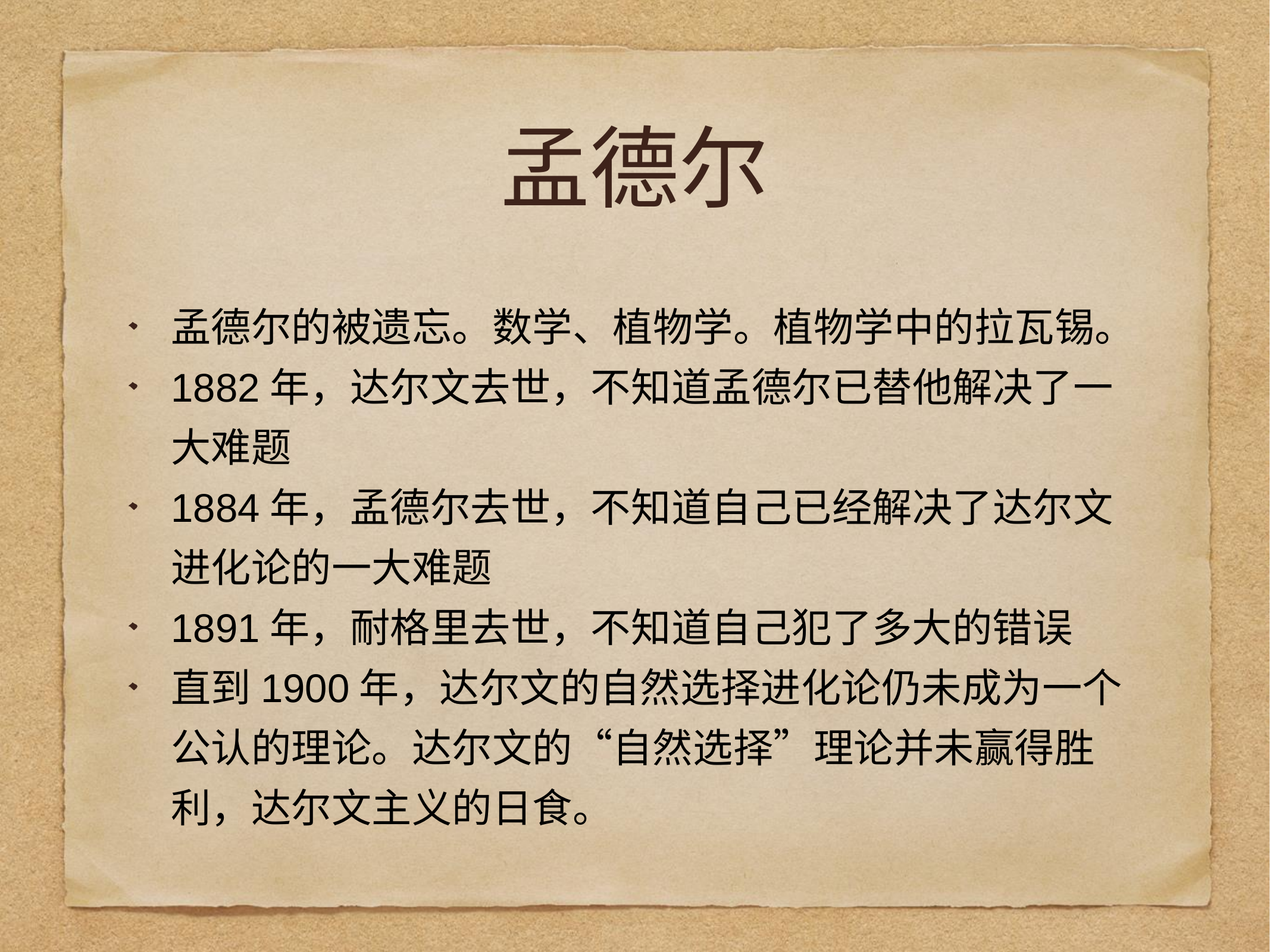

# 孟德尔
孟德尔的被遗忘。数学、植物学。植物学中的拉瓦锡。
1882年，达尔文去世，不知道孟德尔已替他解决了一大难题
1884年，孟德尔去世，不知道自己已经解决了达尔文进化论的一大难题
1891年，耐格里去世，不知道自己犯了多大的错误
直到1900年，达尔文的自然选择进化论仍未成为一个公认的理论。达尔文的“自然选择”理论并未赢得胜利，达尔文主义的日食。